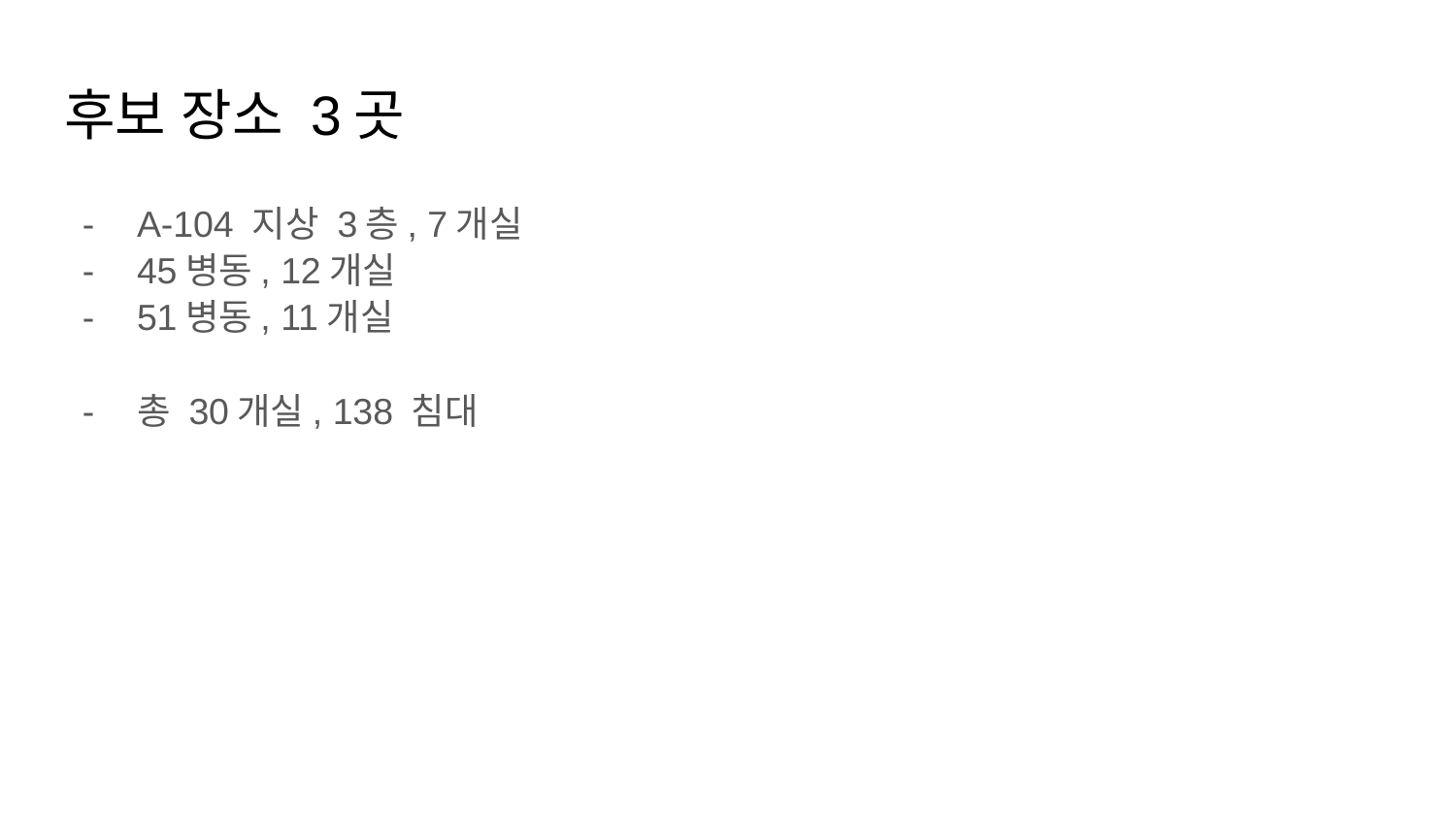

# 후보 장소 3곳
A-104 지상 3층, 7개실
45병동, 12개실
51병동, 11개실

총 30개실, 138 침대